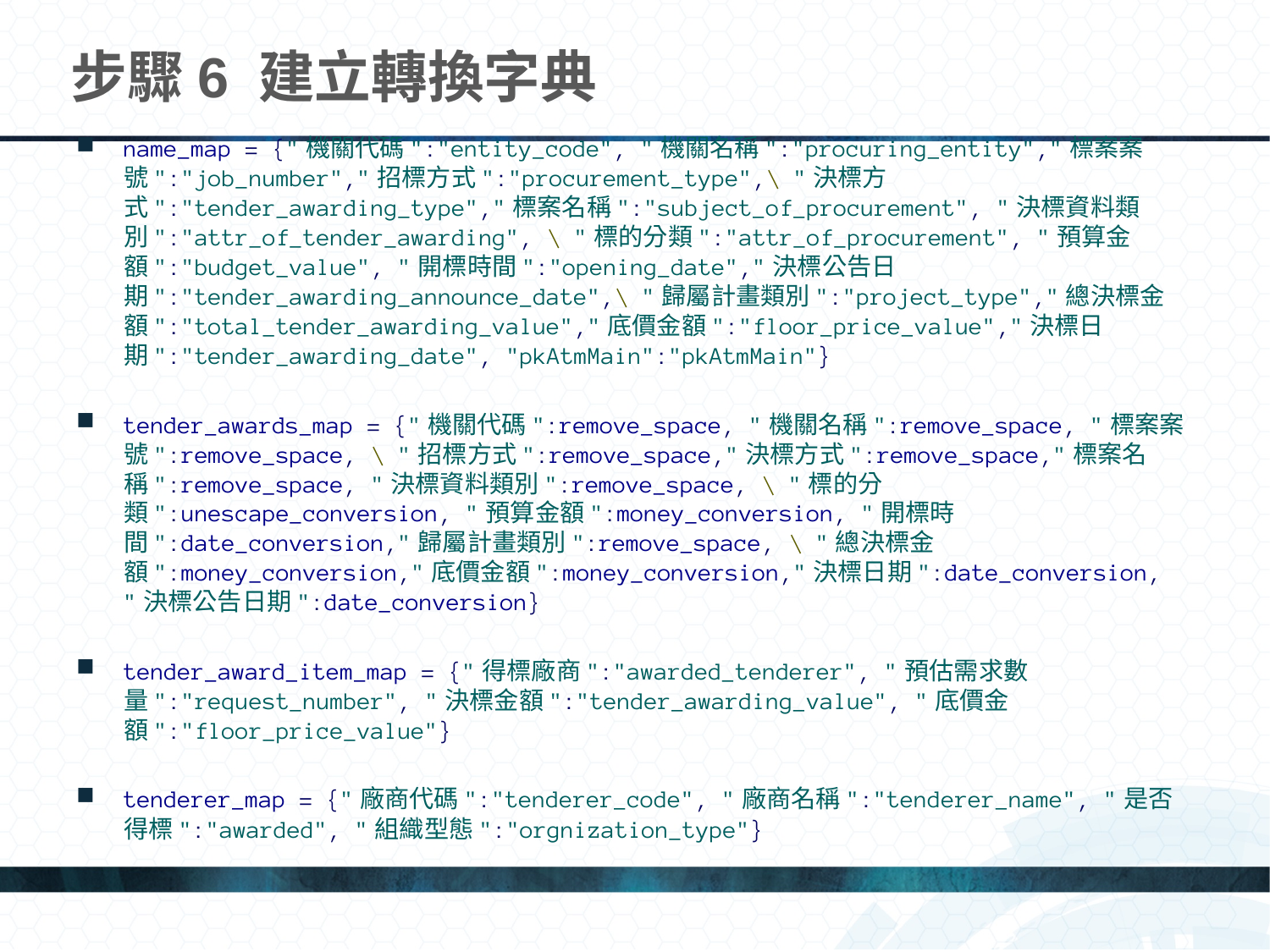

# 步驟6 建立轉換字典
name_map = {"機關代碼":"entity_code", "機關名稱":"procuring_entity","標案案號":"job_number","招標方式":"procurement_type",\ "決標方式":"tender_awarding_type","標案名稱":"subject_of_procurement", "決標資料類別":"attr_of_tender_awarding", \ "標的分類":"attr_of_procurement", "預算金額":"budget_value", "開標時間":"opening_date","決標公告日期":"tender_awarding_announce_date",\ "歸屬計畫類別":"project_type","總決標金額":"total_tender_awarding_value","底價金額":"floor_price_value","決標日期":"tender_awarding_date", "pkAtmMain":"pkAtmMain"}

tender_awards_map = {"機關代碼":remove_space, "機關名稱":remove_space, "標案案號":remove_space, \ "招標方式":remove_space,"決標方式":remove_space,"標案名稱":remove_space, "決標資料類別":remove_space, \ "標的分類":unescape_conversion, "預算金額":money_conversion, "開標時間":date_conversion,"歸屬計畫類別":remove_space, \ "總決標金額":money_conversion,"底價金額":money_conversion,"決標日期":date_conversion, "決標公告日期":date_conversion}

tender_award_item_map = {"得標廠商":"awarded_tenderer", "預估需求數量":"request_number", "決標金額":"tender_awarding_value", "底價金額":"floor_price_value"}

tenderer_map = {"廠商代碼":"tenderer_code", "廠商名稱":"tenderer_name", "是否得標":"awarded", "組織型態":"orgnization_type"}